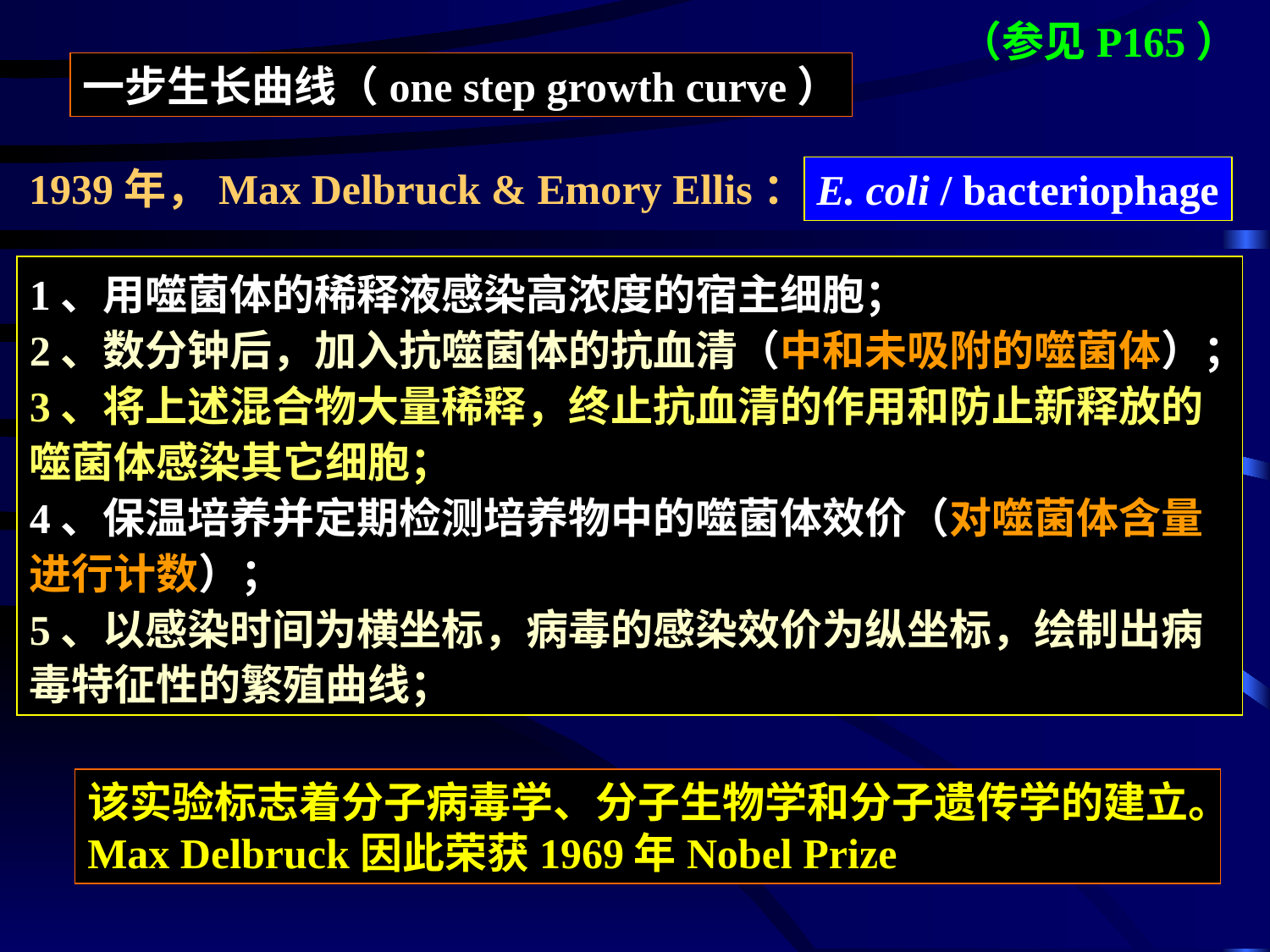

（参见P165）
一步生长曲线（one step growth curve）
1939年，Max Delbruck & Emory Ellis：
E. coli / bacteriophage
1、用噬菌体的稀释液感染高浓度的宿主细胞；
2、数分钟后，加入抗噬菌体的抗血清（中和未吸附的噬菌体）；
3、将上述混合物大量稀释，终止抗血清的作用和防止新释放的噬菌体感染其它细胞；
4、保温培养并定期检测培养物中的噬菌体效价（对噬菌体含量进行计数）；
5、以感染时间为横坐标，病毒的感染效价为纵坐标，绘制出病毒特征性的繁殖曲线；
该实验标志着分子病毒学、分子生物学和分子遗传学的建立。Max Delbruck因此荣获1969年Nobel Prize